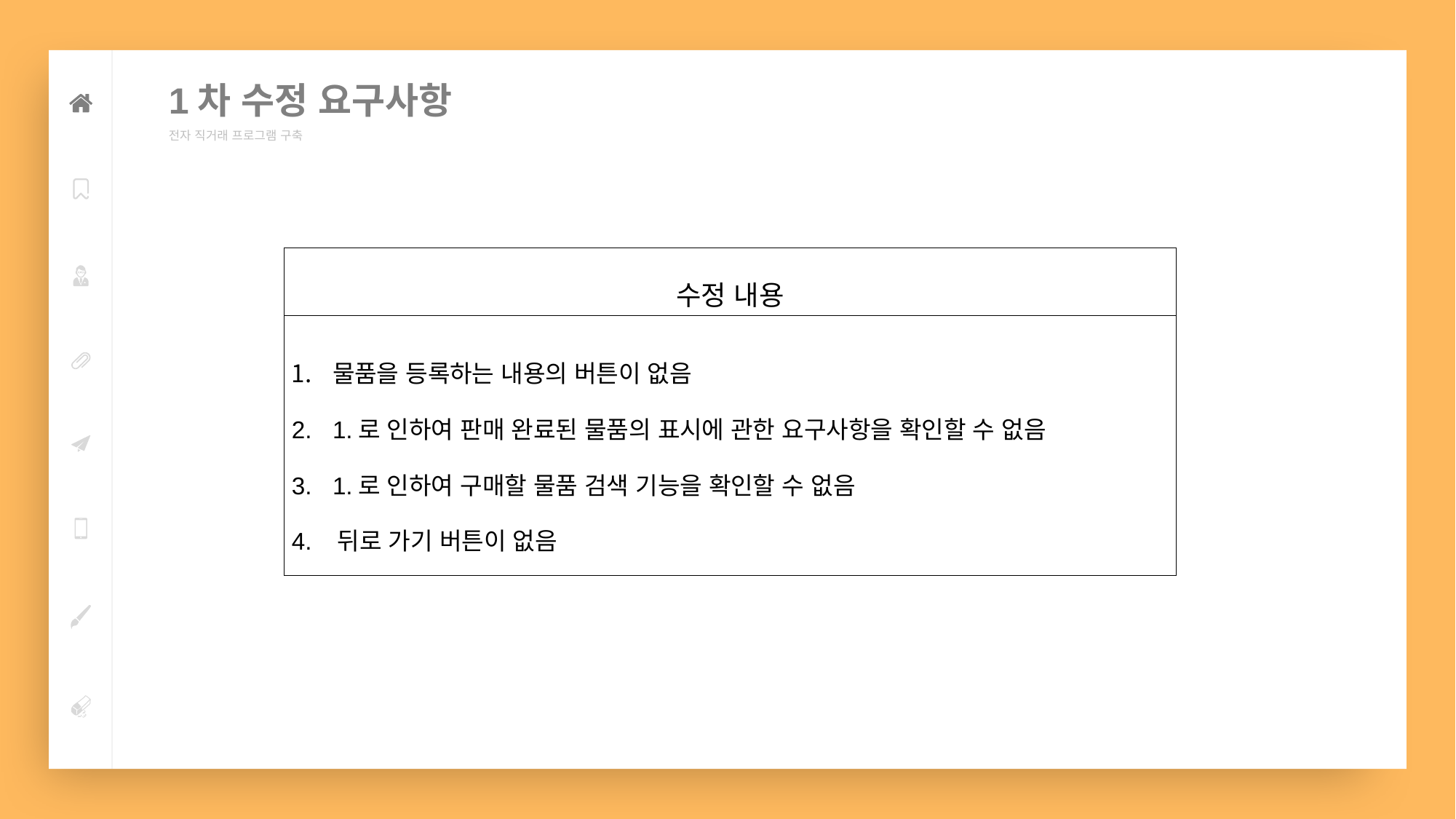

1차 수정 요구사항
전자 직거래 프로그램 구축
문

| 수정 내용 |
| --- |
| 물품을 등록하는 내용의 버튼이 없음 1.로 인하여 판매 완료된 물품의 표시에 관한 요구사항을 확인할 수 없음 1.로 인하여 구매할 물품 검색 기능을 확인할 수 없음 4. 뒤로 가기 버튼이 없음 |